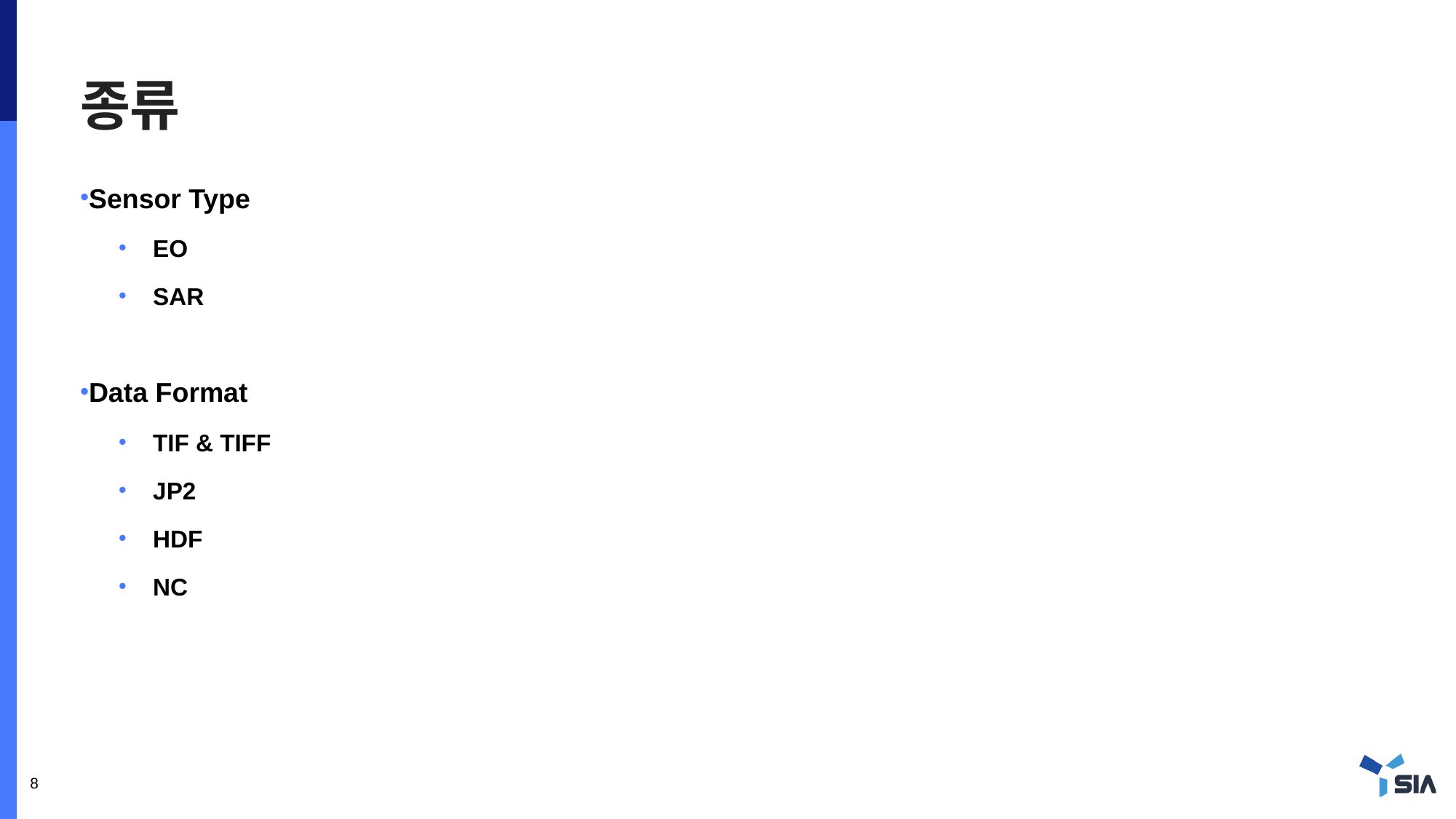

# 종류
Sensor Type
EO
SAR

Data Format
TIF & TIFF
JP2
HDF
NC

8